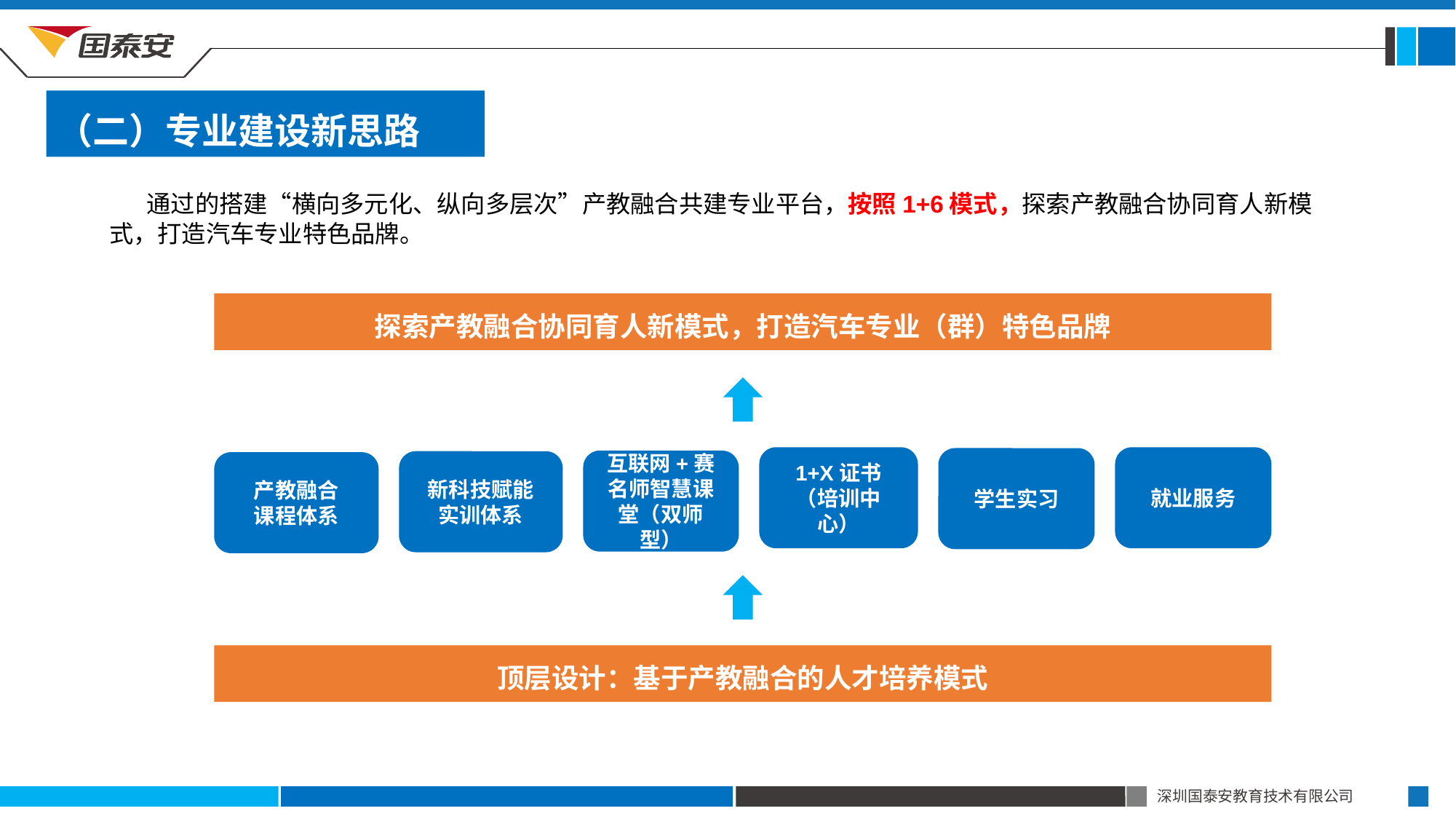

（二）专业建设新思路
     通过的搭建“横向多元化、纵向多层次”产教融合共建专业平台，按照1+6模式，探索产教融合协同育人新模式，打造汽车专业特色品牌。
探索产教融合协同育人新模式，打造汽车专业（群）特色品牌

1+X证书
（培训中心）
就业服务
学生实习
互联网+赛名师智慧课堂（双师型）
新科技赋能
实训体系
产教融合
课程体系

顶层设计：基于产教融合的人才培养模式